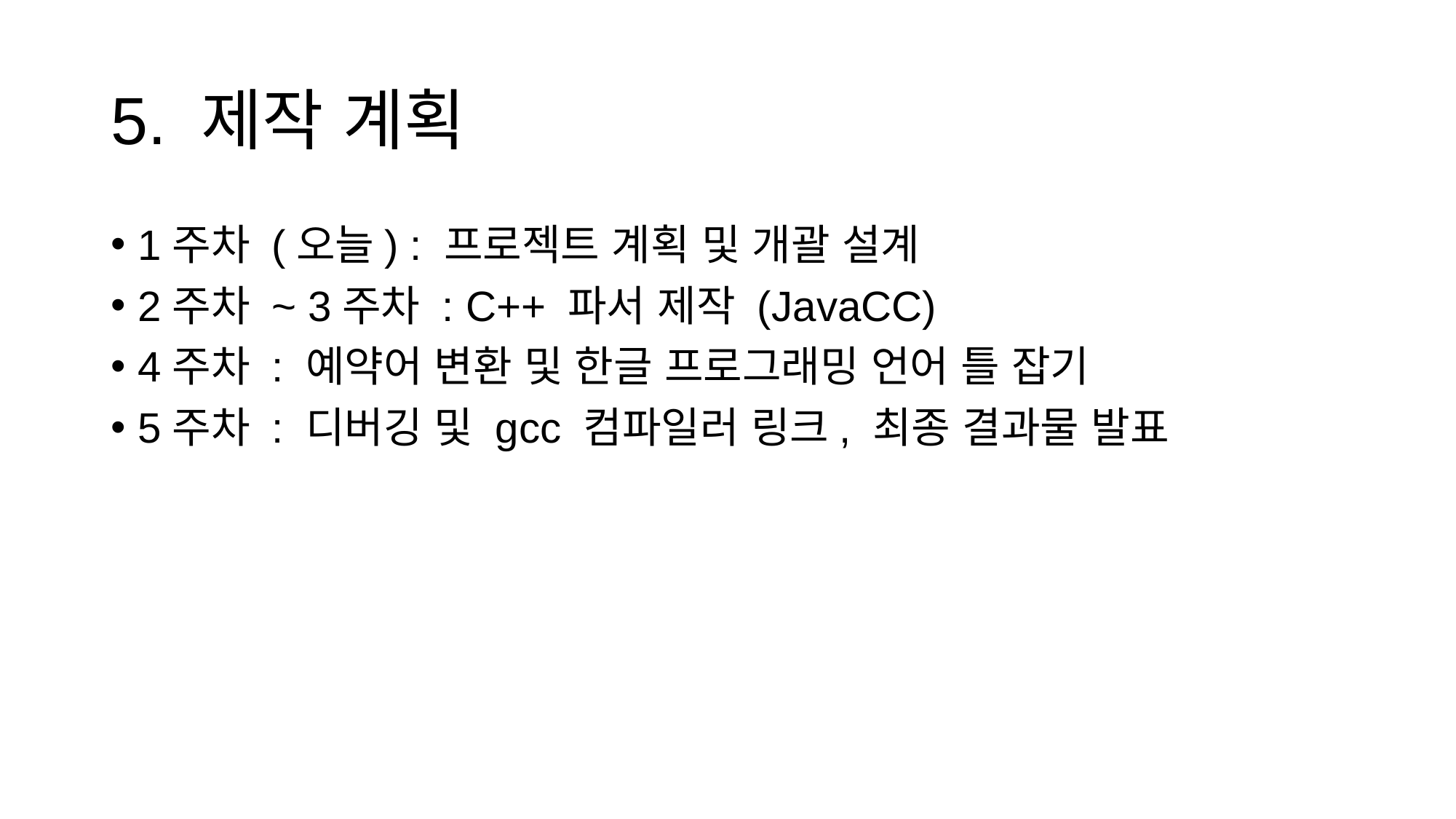

# 5. 제작 계획
1주차 (오늘) : 프로젝트 계획 및 개괄 설계
2주차 ~ 3주차 : C++ 파서 제작 (JavaCC)
4주차 : 예약어 변환 및 한글 프로그래밍 언어 틀 잡기
5주차 : 디버깅 및 gcc 컴파일러 링크, 최종 결과물 발표